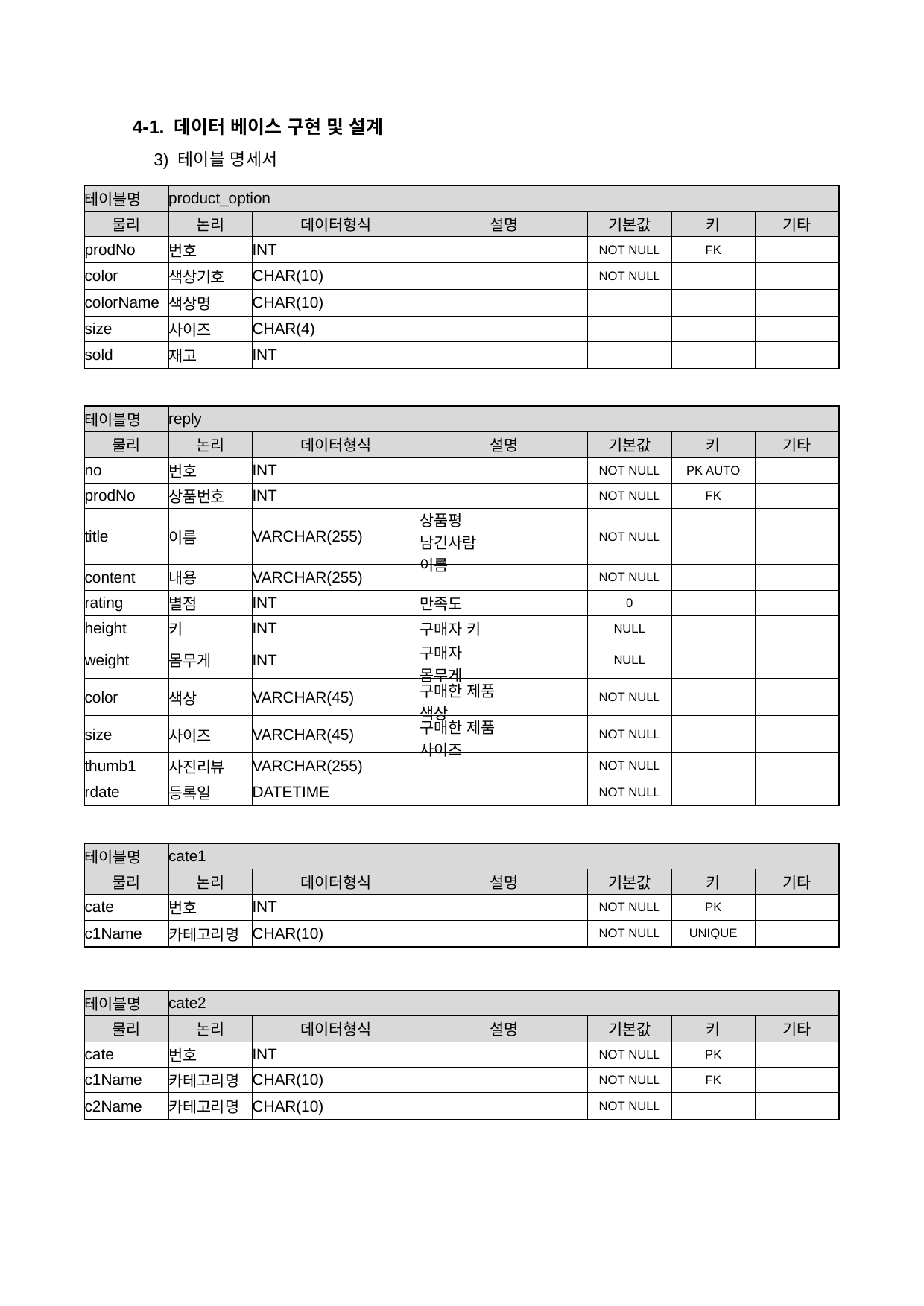

4-1. 데이터 베이스 구현 및 설계
3) 테이블 명세서
| 테이블명 | product\_option |  |  |  |  |  |
| --- | --- | --- | --- | --- | --- | --- |
| 물리 | 논리 | 데이터형식 | 설명 | 기본값 | 키 | 기타 |
| prodNo | 번호 | INT |  | NOT NULL | FK |  |
| color | 색상기호 | CHAR(10) |  | NOT NULL |  |  |
| colorName | 색상명 | CHAR(10) |  |  |  |  |
| size | 사이즈 | CHAR(4) |  |  |  |  |
| sold | 재고 | INT |  |  |  |  |
| 테이블명 | reply |  |  |  |  |  |  |
| --- | --- | --- | --- | --- | --- | --- | --- |
| 물리 | 논리 | 데이터형식 | 설명 |  | 기본값 | 키 | 기타 |
| no | 번호 | INT |  |  | NOT NULL | PK AUTO |  |
| prodNo | 상품번호 | INT |  |  | NOT NULL | FK |  |
| title | 이름 | VARCHAR(255) | 상품평 남긴사람 이름 |  | NOT NULL |  |  |
| content | 내용 | VARCHAR(255) |  |  | NOT NULL |  |  |
| rating | 별점 | INT | 만족도 |  | 0 |  |  |
| height | 키 | INT | 구매자 키 |  | NULL |  |  |
| weight | 몸무게 | INT | 구매자 몸무게 |  | NULL |  |  |
| color | 색상 | VARCHAR(45) | 구매한 제품 색상 |  | NOT NULL |  |  |
| size | 사이즈 | VARCHAR(45) | 구매한 제품 사이즈 |  | NOT NULL |  |  |
| thumb1 | 사진리뷰 | VARCHAR(255) |  |  | NOT NULL |  |  |
| rdate | 등록일 | DATETIME |  |  | NOT NULL |  |  |
| 테이블명 | cate1 |  |  |  |  |  |
| --- | --- | --- | --- | --- | --- | --- |
| 물리 | 논리 | 데이터형식 | 설명 | 기본값 | 키 | 기타 |
| cate | 번호 | INT |  | NOT NULL | PK |  |
| c1Name | 카테고리명 | CHAR(10) |  | NOT NULL | UNIQUE |  |
| 테이블명 | cate2 |  |  |  |  |  |
| --- | --- | --- | --- | --- | --- | --- |
| 물리 | 논리 | 데이터형식 | 설명 | 기본값 | 키 | 기타 |
| cate | 번호 | INT |  | NOT NULL | PK |  |
| c1Name | 카테고리명 | CHAR(10) |  | NOT NULL | FK |  |
| c2Name | 카테고리명 | CHAR(10) |  | NOT NULL |  |  |